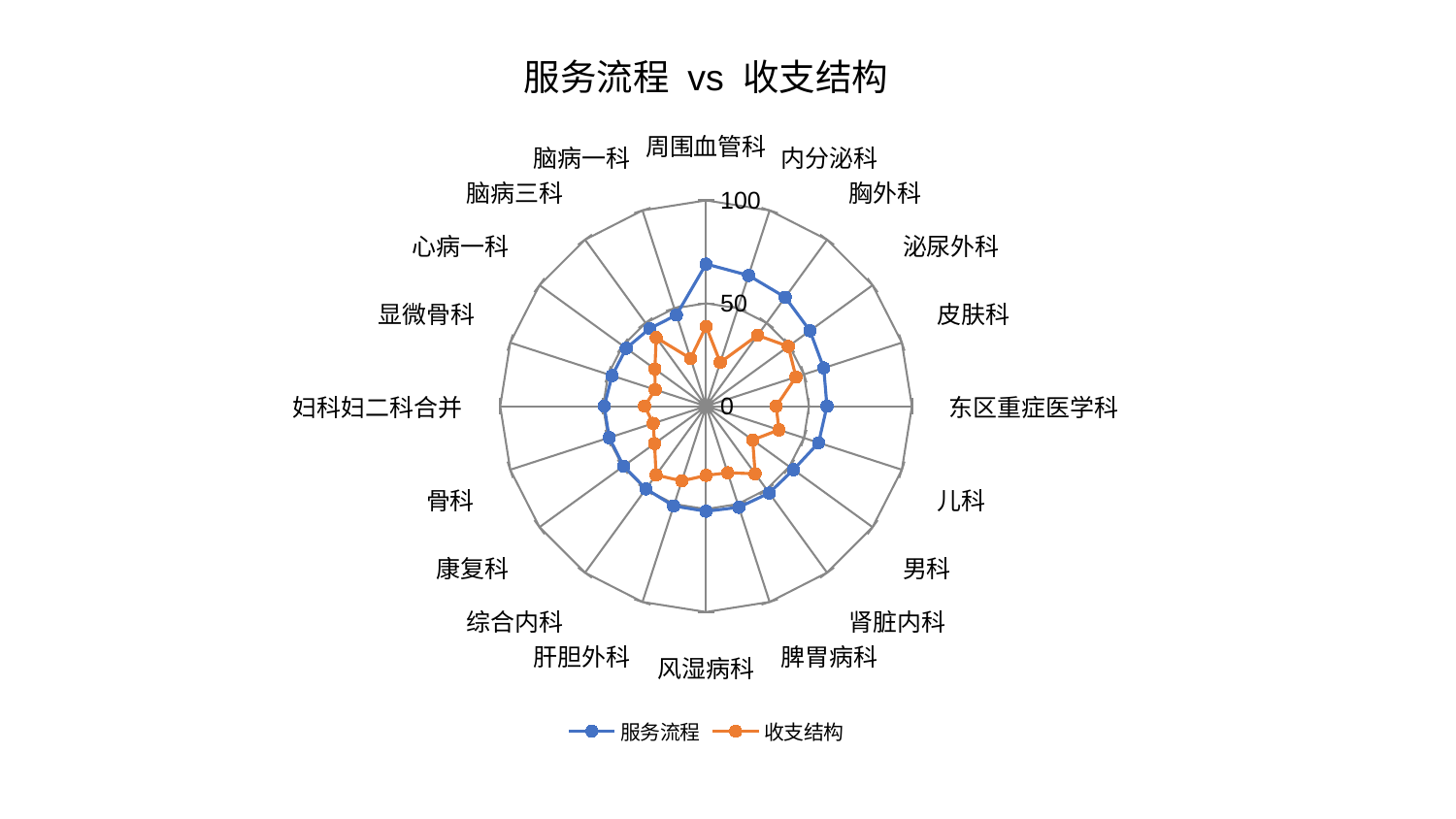

### Chart: 服务流程 vs 收支结构

| Category | 服务流程 | 收支结构 |
|---|---|---|
| 周围血管科 | 69.07603051343327 | 38.79620263753539 |
| 内分泌科 | 66.82540878997554 | 22.374983543536317 |
| 胸外科 | 65.42760809415562 | 42.574463530428254 |
| 泌尿外科 | 62.383219150544264 | 49.41593872302205 |
| 皮肤科 | 60.10604386875552 | 45.902110789086784 |
| 东区重症医学科 | 58.734466218136575 | 34.1010216528852 |
| 儿科 | 57.50587154527413 | 37.24892956291424 |
| 男科 | 52.49944386246041 | 27.990952775041418 |
| 肾脏内科 | 52.194466020028976 | 40.591866205943745 |
| 脾胃病科 | 51.65110977308834 | 34.02050231213459 |
| 风湿病科 | 51.0624085666908 | 33.63689638890719 |
| 肝胆外科 | 50.9746631844492 | 38.223431575680756 |
| 综合内科 | 49.68942786352125 | 41.31199082382793 |
| 康复科 | 49.52240060542052 | 30.91626535483341 |
| 骨科 | 49.48813277362362 | 27.023724743748357 |
| 妇科妇二科合并 | 49.46065717856648 | 29.869433977767322 |
| 显微骨科 | 48.01020337407601 | 25.99085890488434 |
| 心病一科 | 47.926199301793524 | 30.70586355123595 |
| 脑病三科 | 46.60910685421208 | 41.21628677710337 |
| 脑病一科 | 46.59107366650095 | 24.400363739644717 |
64